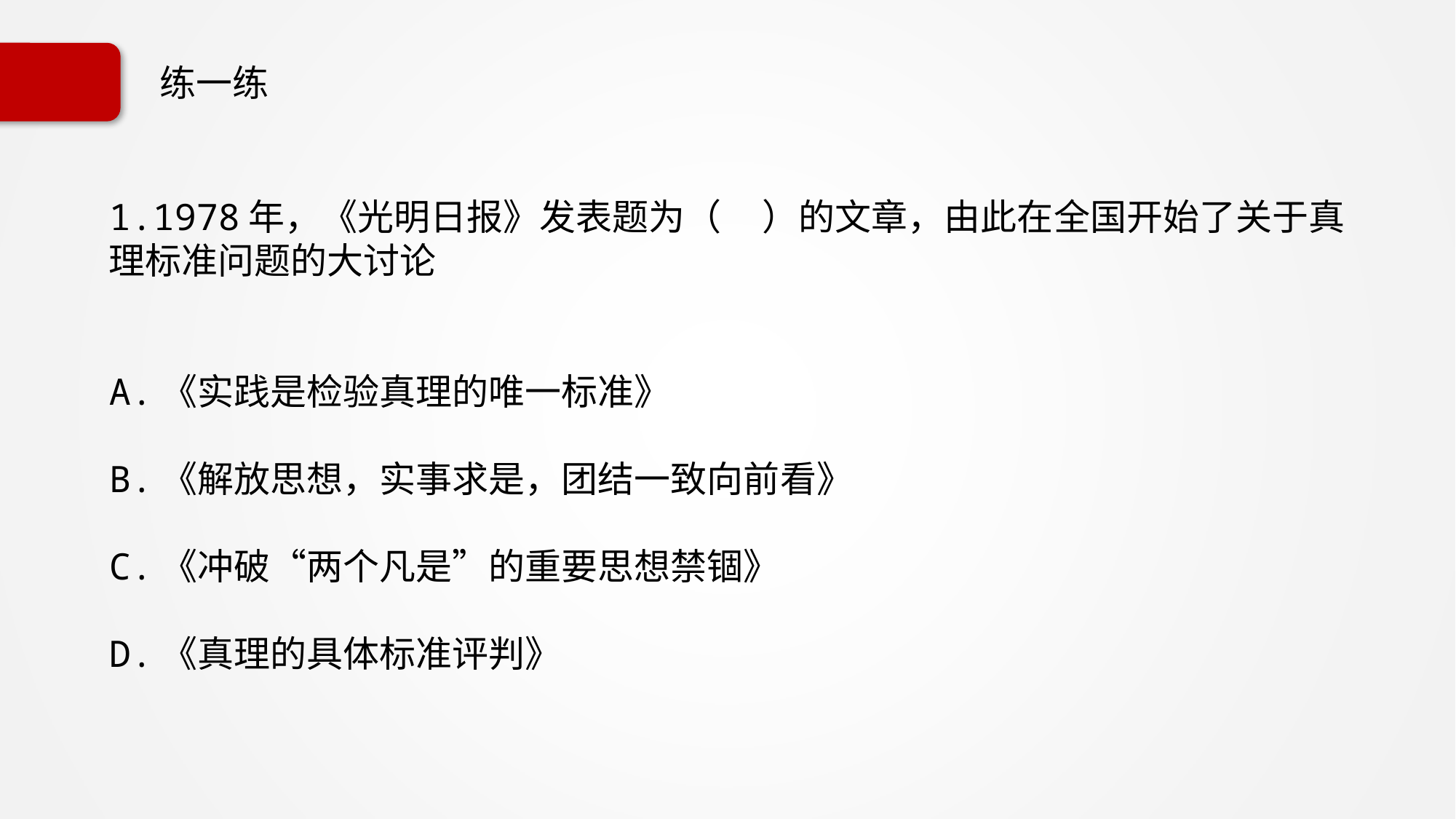

# 练一练
1.1978年，《光明日报》发表题为（     ）的文章，由此在全国开始了关于真理标准问题的大讨论

A.《实践是检验真理的唯一标准》

B.《解放思想，实事求是，团结一致向前看》

C.《冲破“两个凡是”的重要思想禁锢》

D.《真理的具体标准评判》